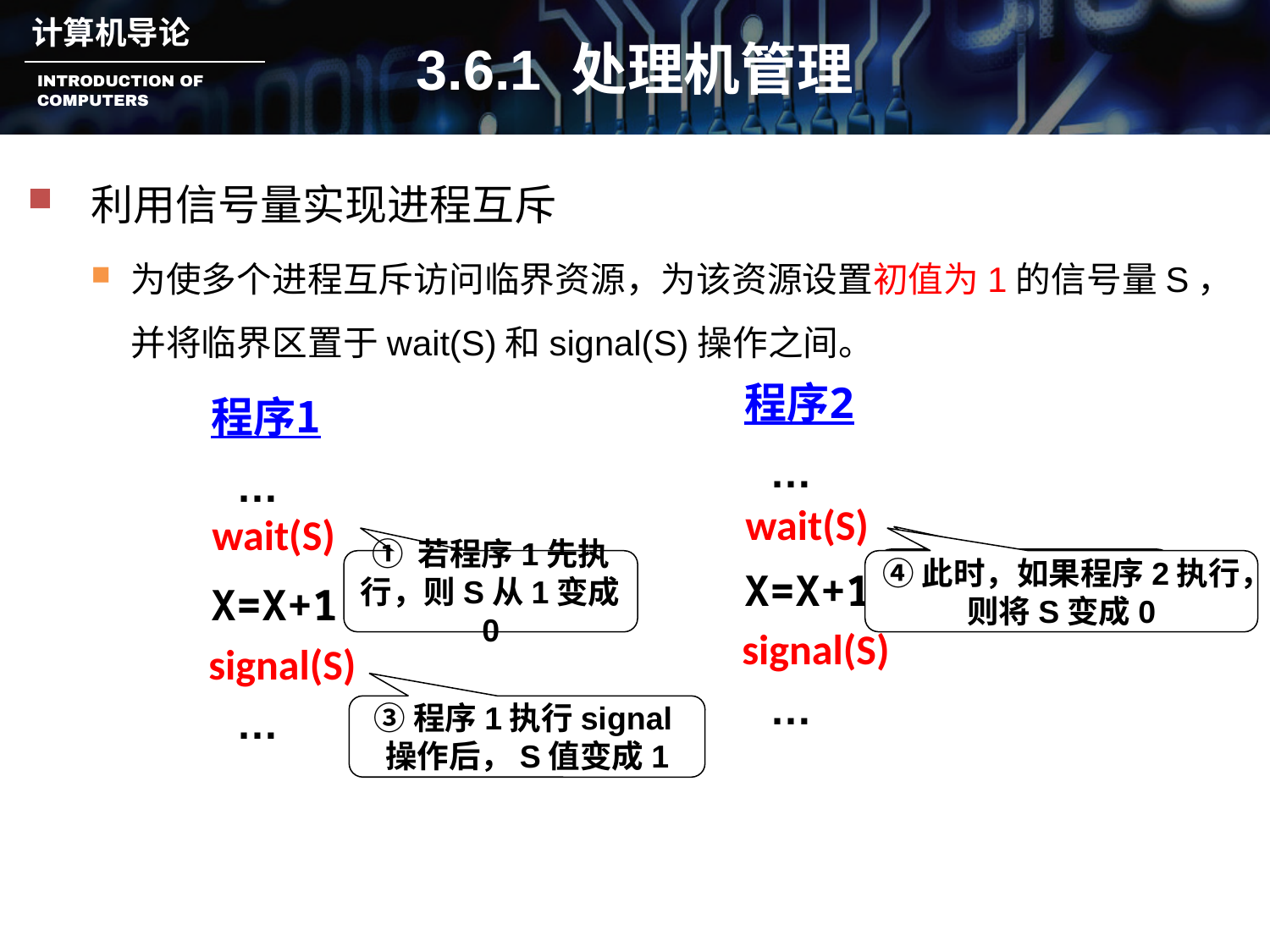

# 3.6.1 处理机管理
利用信号量实现进程互斥
为使多个进程互斥访问临界资源，为该资源设置初值为1的信号量S，并将临界区置于wait(S)和signal(S)操作之间。
程序2
 …

X=X+1

 …

程序1
 …

X=X+1

 …

wait(S)
wait(S)
②程序2必须等待
① 若程序1先执行，则S从1变成0
④此时，如果程序2执行，则将S变成0
signal(S)
signal(S)
③程序1执行signal操作后，S值变成1